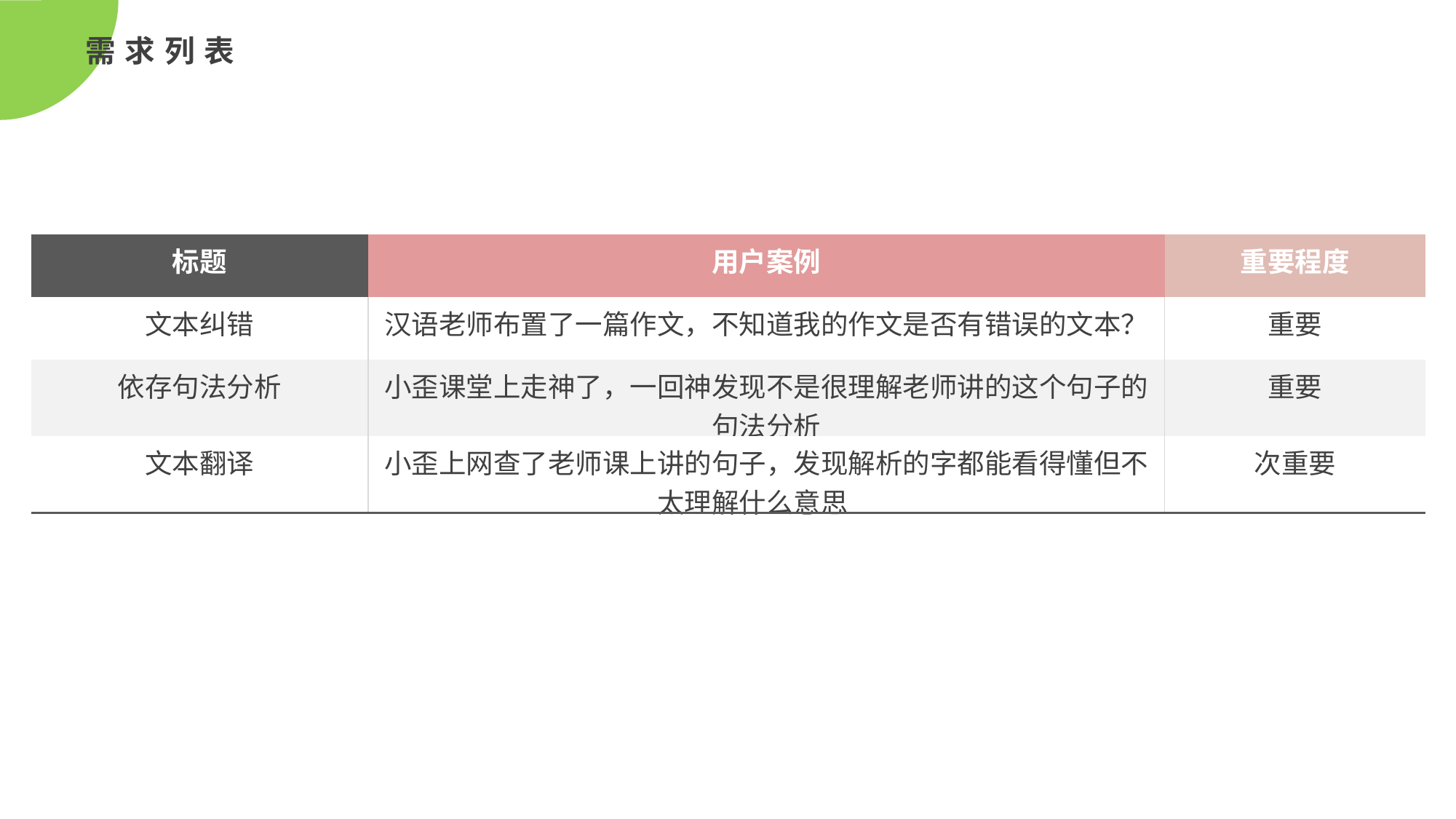

需求列表
| 标题 | 用户案例 | 重要程度 |
| --- | --- | --- |
| 文本纠错 | 汉语老师布置了一篇作文，不知道我的作文是否有错误的文本？ | 重要 |
| 依存句法分析 | 小歪课堂上走神了，一回神发现不是很理解老师讲的这个句子的句法分析 | 重要 |
| 文本翻译 | 小歪上网查了老师课上讲的句子，发现解析的字都能看得懂但不太理解什么意思 | 次重要 |